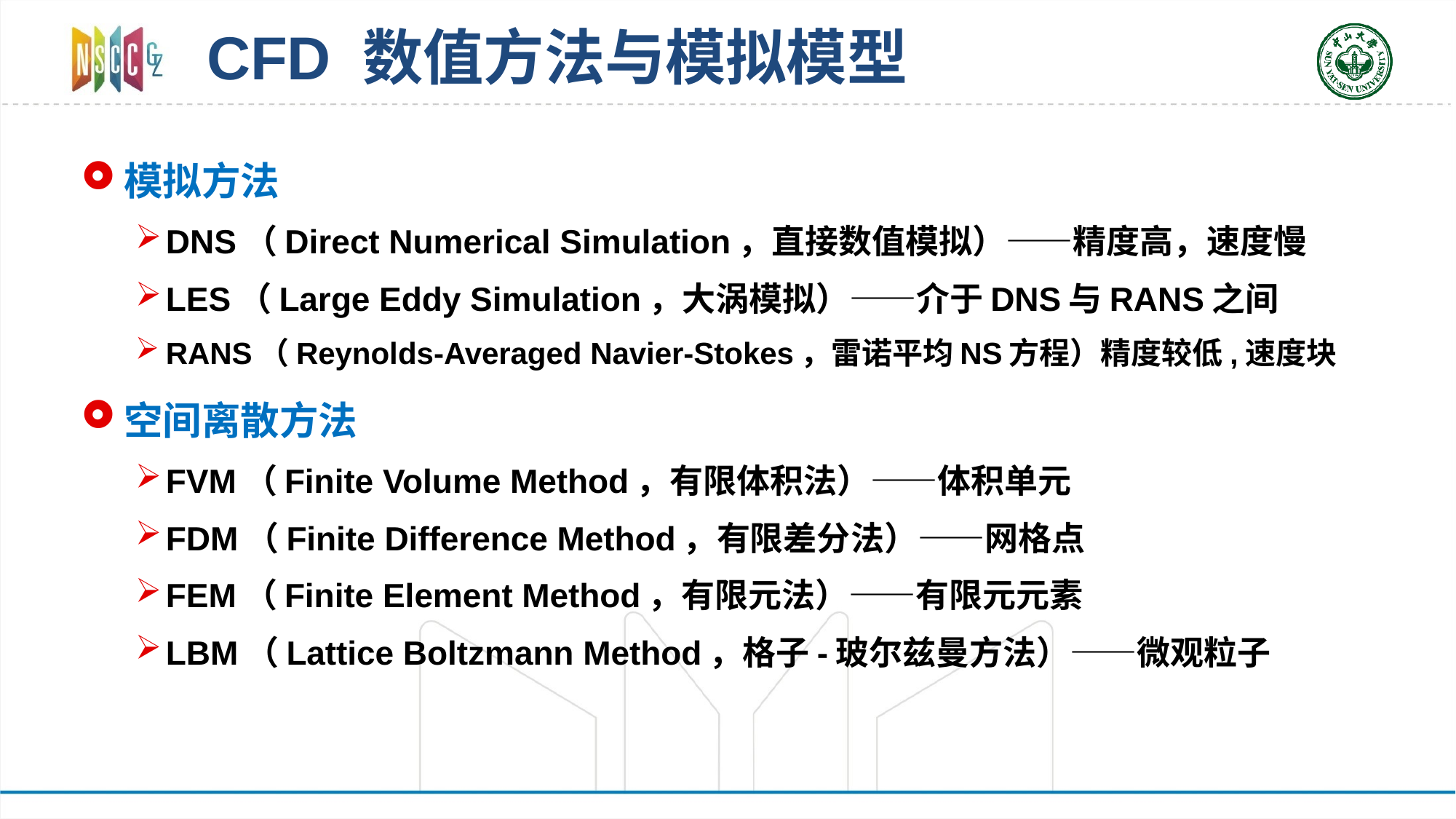

# CFD 数值方法与模拟模型
模拟方法
DNS（Direct Numerical Simulation，直接数值模拟）——精度高，速度慢
LES（Large Eddy Simulation，大涡模拟）——介于DNS与RANS之间
RANS（Reynolds-Averaged Navier-Stokes，雷诺平均NS方程）精度较低,速度块
空间离散方法
FVM（Finite Volume Method，有限体积法）——体积单元
FDM（Finite Difference Method，有限差分法）——网格点
FEM（Finite Element Method，有限元法）——有限元元素
LBM（Lattice Boltzmann Method，格子-玻尔兹曼方法）——微观粒子